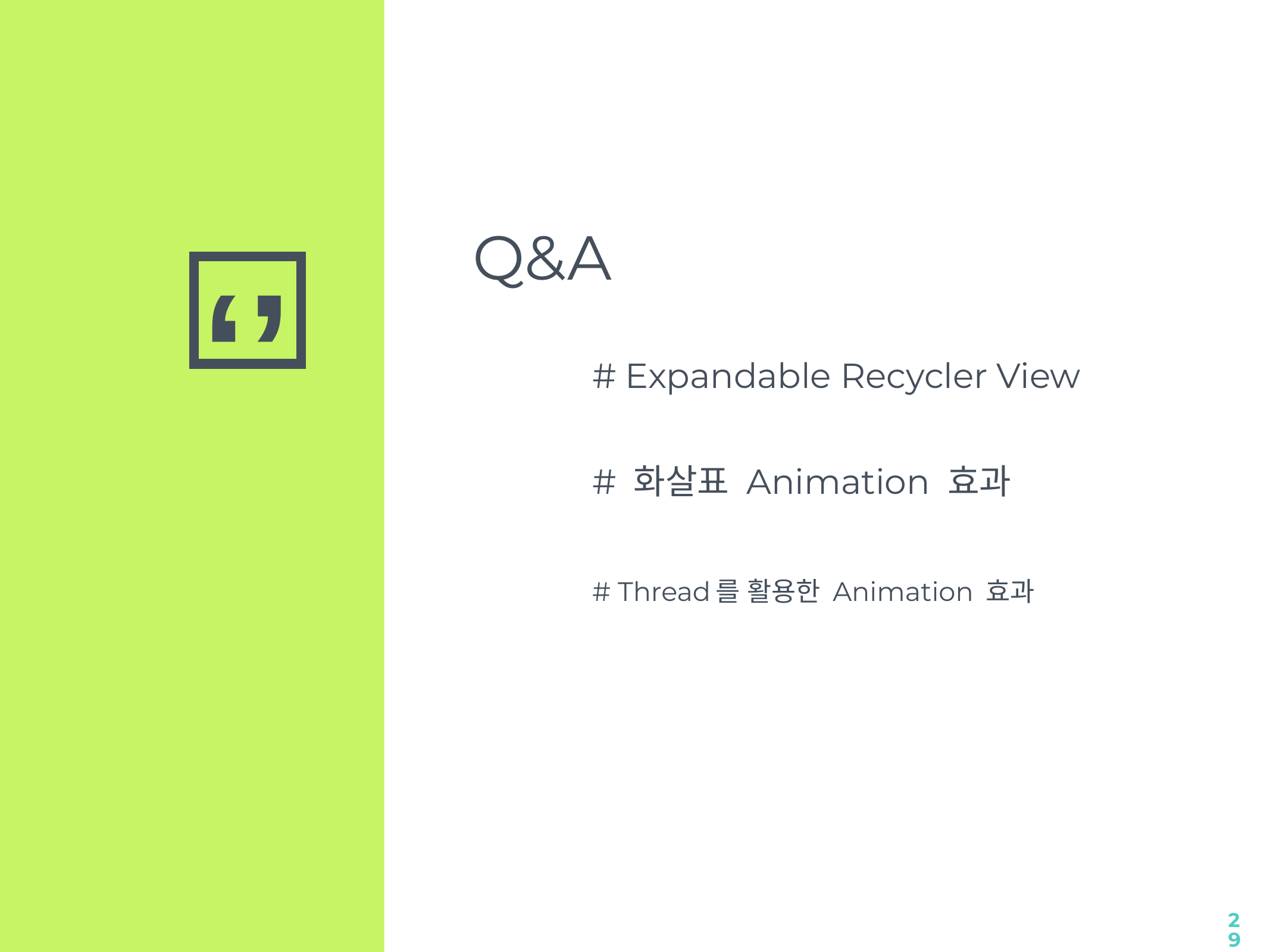

Q&A
# Expandable Recycler View
# 화살표 Animation 효과
# Thread를 활용한 Animation 효과
29